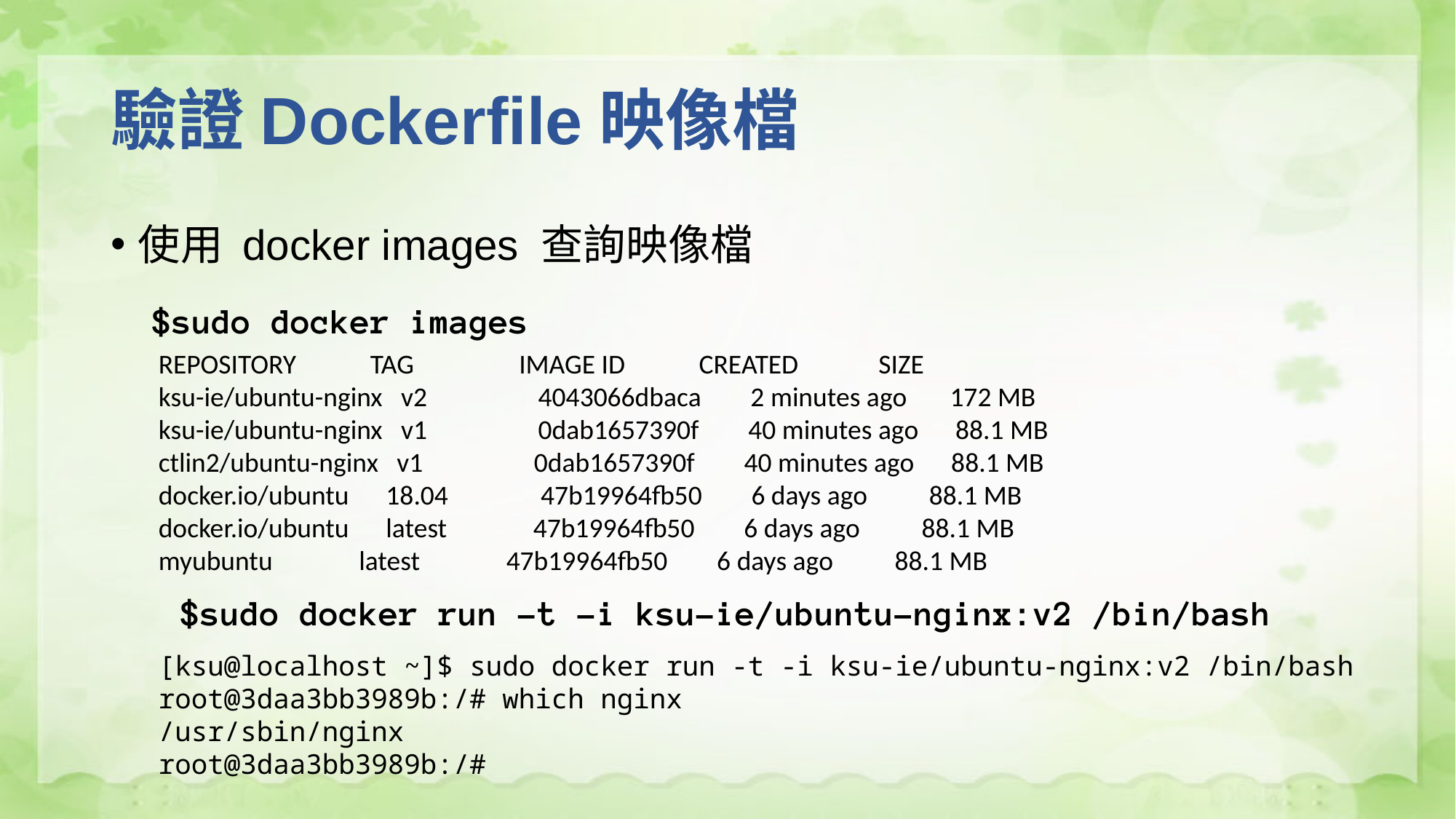

# 驗證Dockerfile映像檔
使用 docker images 查詢映像檔

$sudo docker images
REPOSITORY            TAG                 IMAGE ID            CREATED             SIZE
ksu-ie/ubuntu-nginx   v2                  4043066dbaca        2 minutes ago       172 MB
ksu-ie/ubuntu-nginx   v1                  0dab1657390f        40 minutes ago      88.1 MB
ctlin2/ubuntu-nginx   v1                  0dab1657390f        40 minutes ago      88.1 MB
docker.io/ubuntu      18.04               47b19964fb50        6 days ago          88.1 MB
docker.io/ubuntu      latest              47b19964fb50        6 days ago          88.1 MB
myubuntu              latest              47b19964fb50        6 days ago          88.1 MB
$sudo docker run -t -i ksu-ie/ubuntu-nginx:v2 /bin/bash
[ksu@localhost ~]$ sudo docker run -t -i ksu-ie/ubuntu-nginx:v2 /bin/bash
root@3daa3bb3989b:/# which nginx
/usr/sbin/nginx
root@3daa3bb3989b:/#